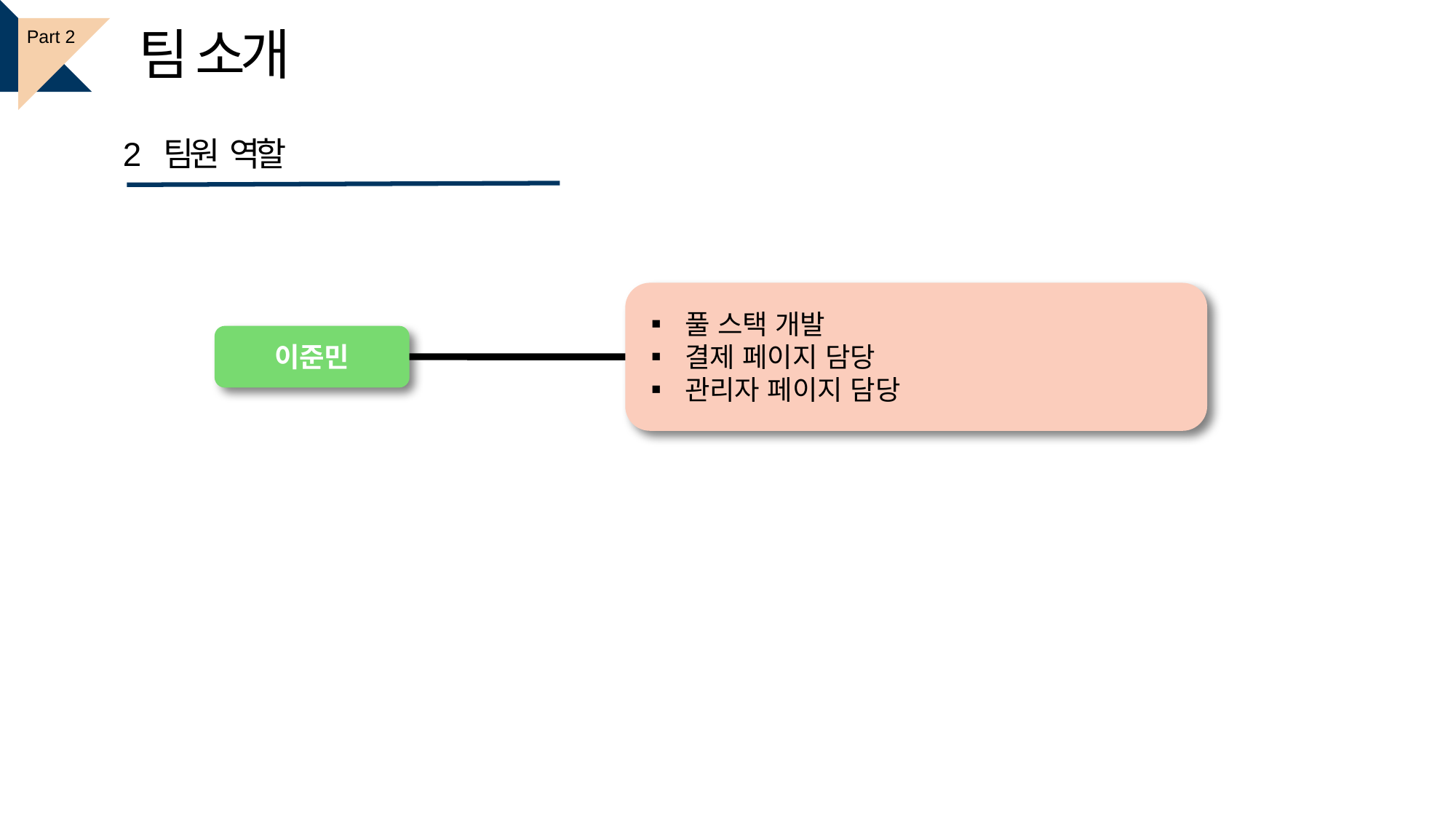

팀 소개

Part 2
2   팀원   역할
▪ 풀 스택 개발
▪ 결제 페이지 담당
▪ 관리자 페이지 담당
이준민